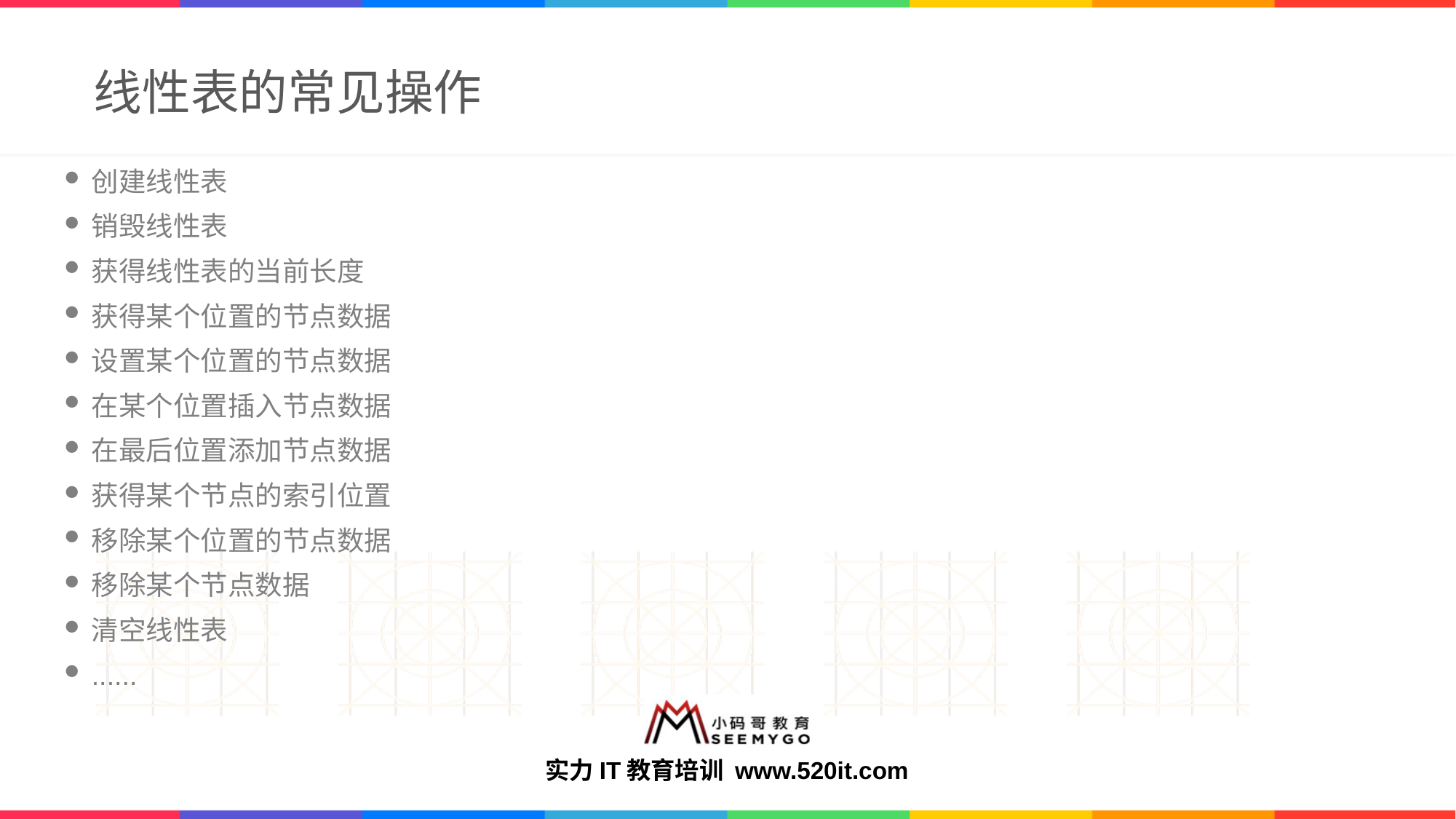

# 线性表的常见操作

创建线性表
销毁线性表
获得线性表的当前长度
获得某个位置的节点数据
设置某个位置的节点数据
在某个位置插入节点数据
在最后位置添加节点数据
获得某个节点的索引位置
移除某个位置的节点数据
移除某个节点数据
清空线性表
......